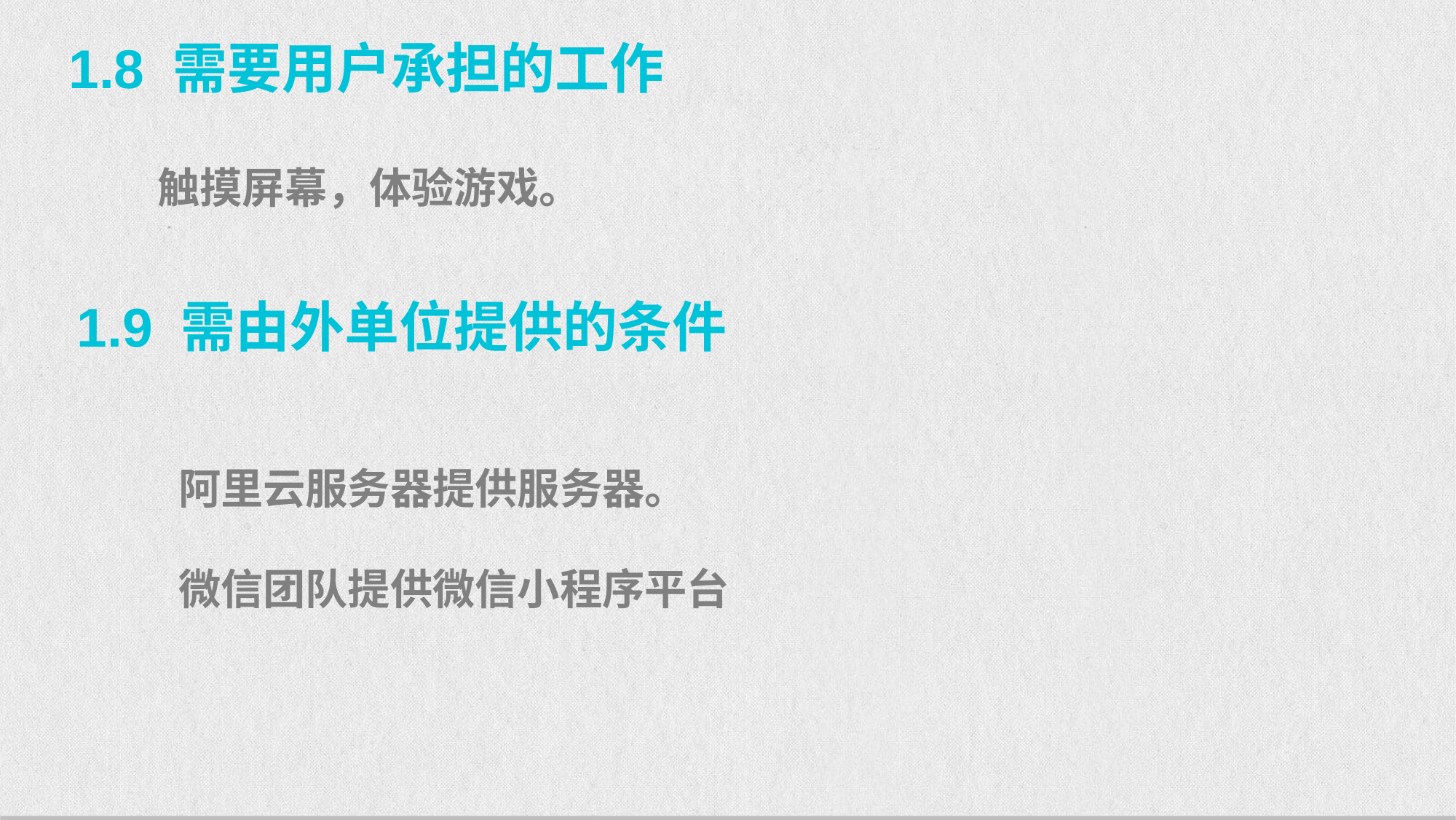

1.8 需要用户承担的工作
触摸屏幕，体验游戏。

1.9 需由外单位提供的条件
阿里云服务器提供服务器。
微信团队提供微信小程序平台